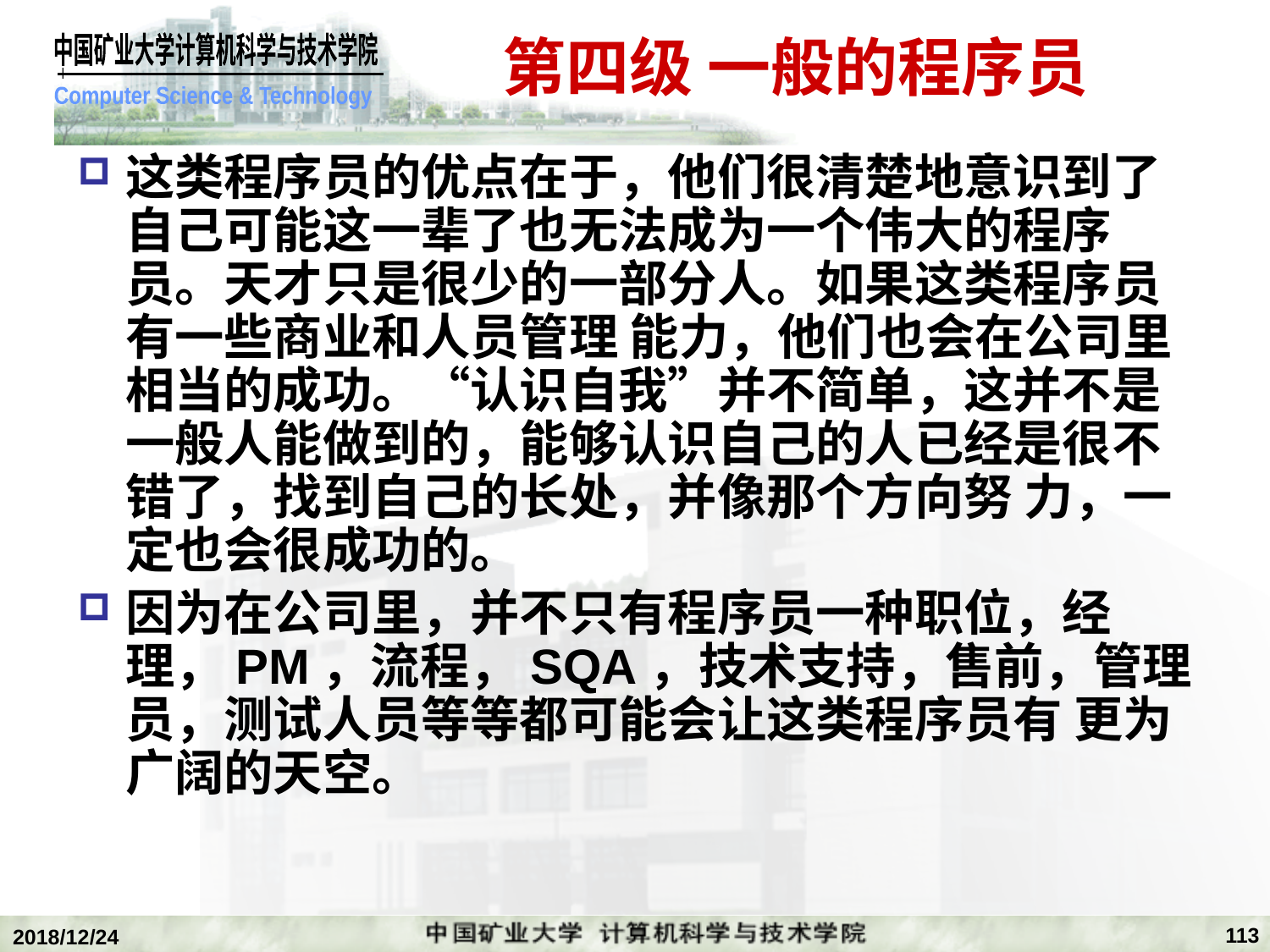

# 第四级 一般的程序员
这类程序员的优点在于，他们很清楚地意识到了自己可能这一辈了也无法成为一个伟大的程序员。天才只是很少的一部分人。如果这类程序员有一些商业和人员管理 能力，他们也会在公司里相当的成功。“认识自我”并不简单，这并不是一般人能做到的，能够认识自己的人已经是很不错了，找到自己的长处，并像那个方向努 力，一定也会很成功的。
因为在公司里，并不只有程序员一种职位，经理，PM，流程，SQA，技术支持，售前，管理员，测试人员等等都可能会让这类程序员有 更为广阔的天空。
113
2018/12/24